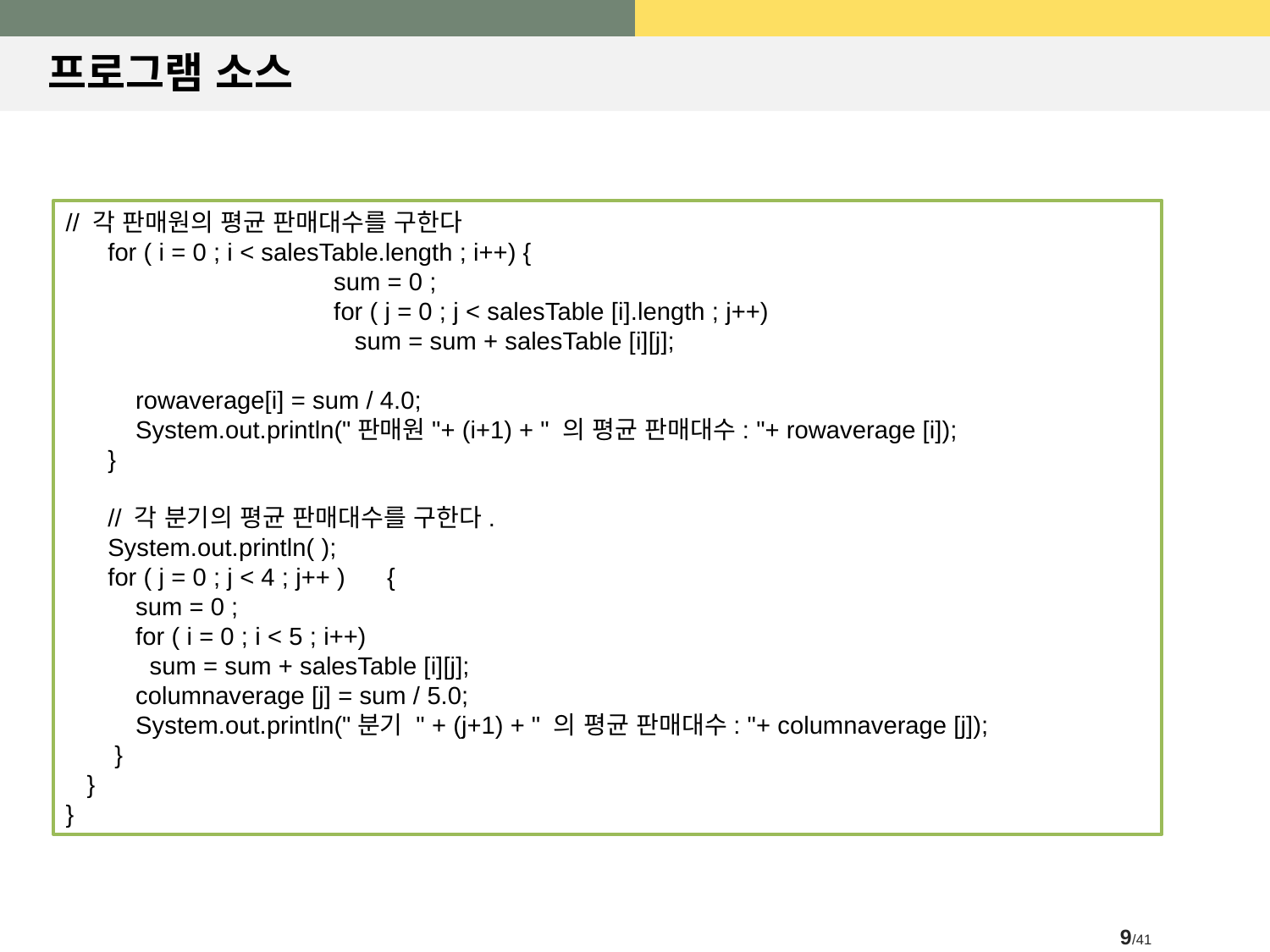

# 프로그램 소스

// 각 판매원의 평균 판매대수를 구한다
      for ( i = 0 ; i < salesTable.length ; i++) {
		  sum = 0 ;
		  for ( j = 0 ; j < salesTable [i].length ; j++)
		     sum = sum + salesTable [i][j];

          rowaverage[i] = sum / 4.0;
          System.out.println("판매원"+ (i+1) + " 의 평균 판매대수: "+ rowaverage [i]);
      }

      // 각 분기의 평균 판매대수를 구한다.
      System.out.println( );
      for ( j = 0 ; j < 4 ; j++ )      {
          sum = 0 ;
          for ( i = 0 ; i < 5 ; i++)
            sum = sum + salesTable [i][j];
          columnaverage [j] = sum / 5.0;
          System.out.println("분기 " + (j+1) + " 의 평균 판매대수: "+ columnaverage [j]);
       }
   }
}